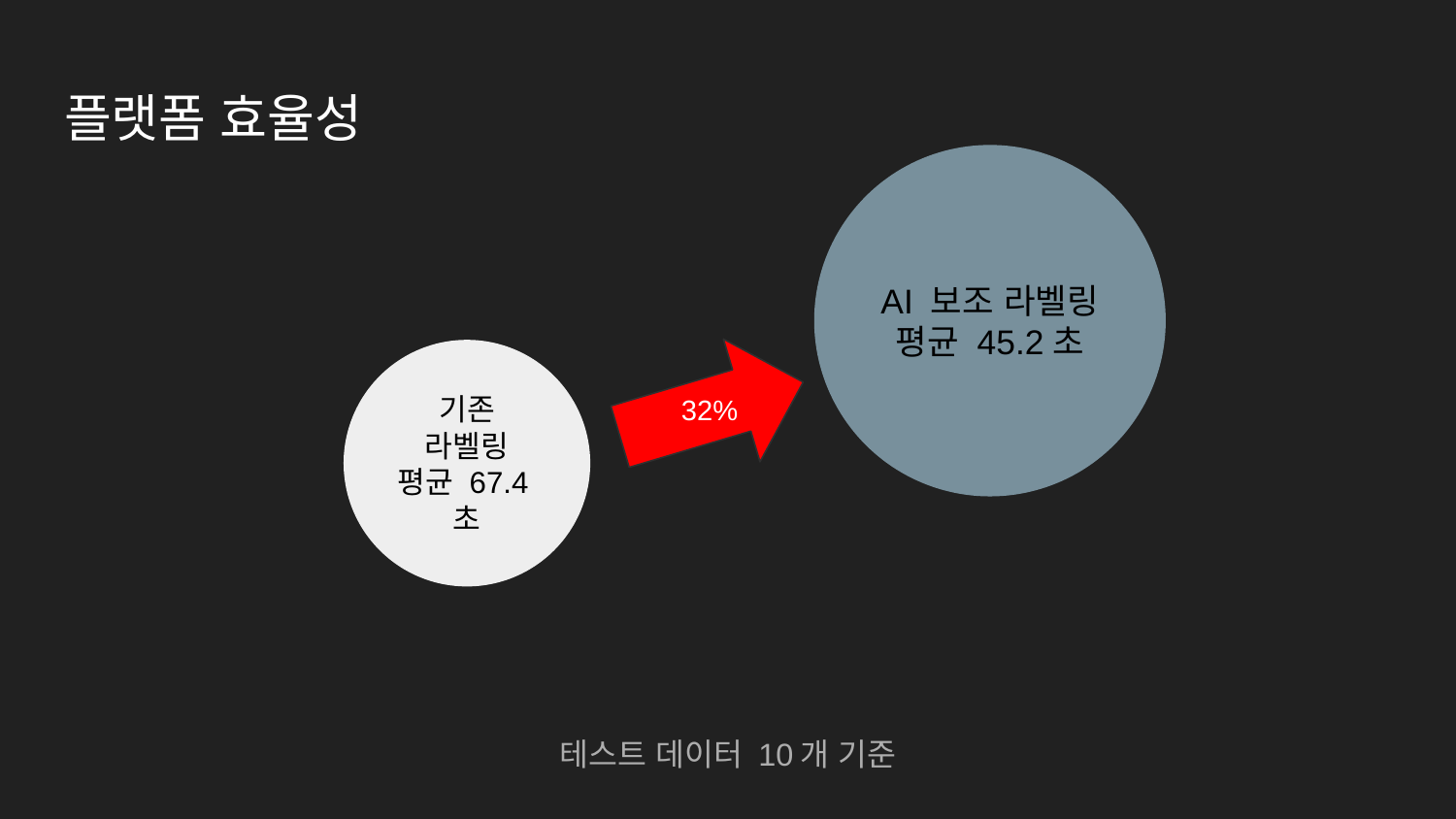

# 플랫폼 효율성
AI 보조 라벨링
평균 45.2초
기존 라벨링
평균 67.4초

32%
테스트 데이터 10개 기준